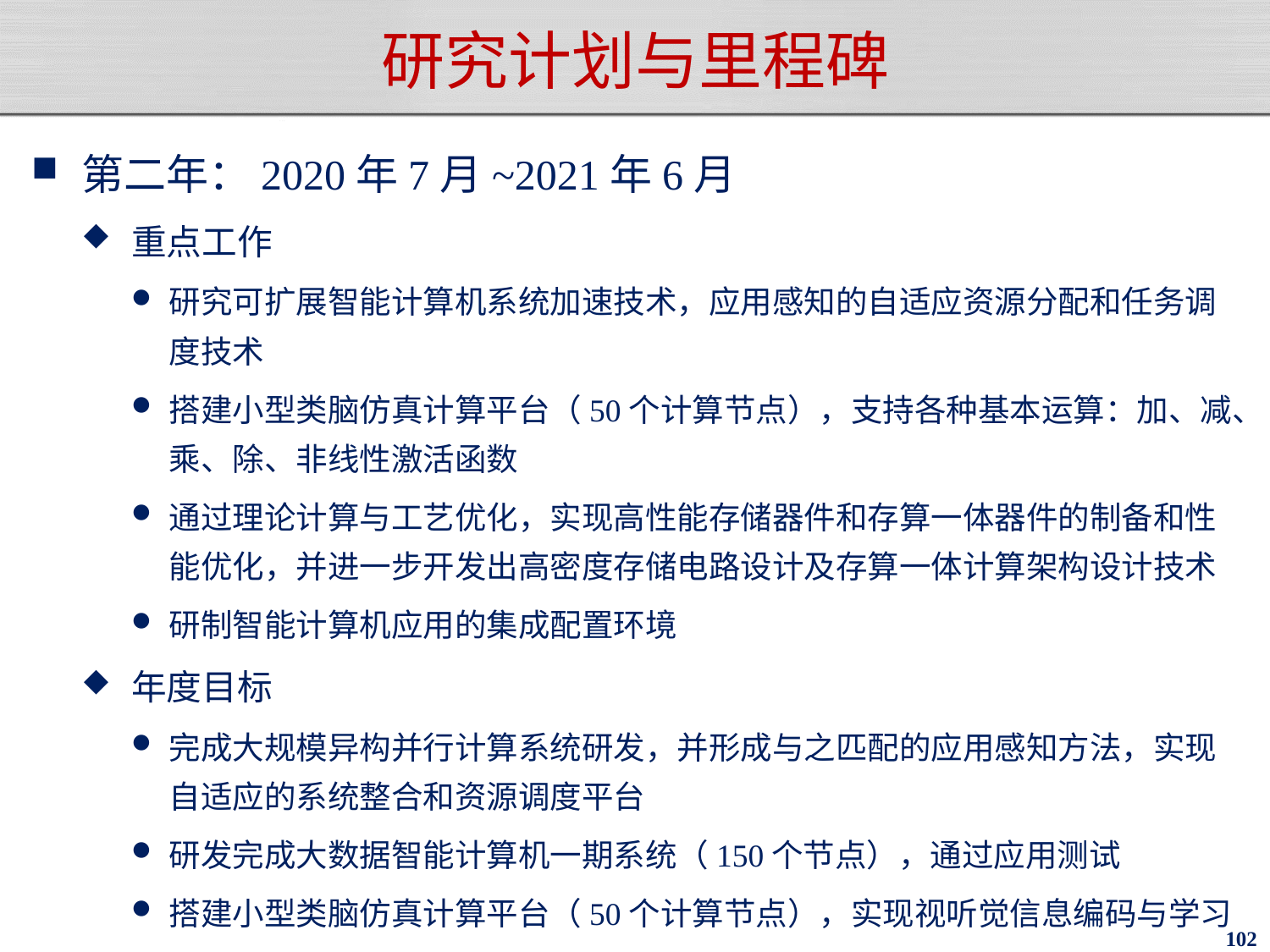

# 研究计划与里程碑
第二年：2020年7月~2021年6月
重点工作
研究可扩展智能计算机系统加速技术，应用感知的自适应资源分配和任务调度技术
搭建小型类脑仿真计算平台（50个计算节点），支持各种基本运算：加、减、乘、除、非线性激活函数
通过理论计算与工艺优化，实现高性能存储器件和存算一体器件的制备和性能优化，并进一步开发出高密度存储电路设计及存算一体计算架构设计技术
研制智能计算机应用的集成配置环境
年度目标
完成大规模异构并行计算系统研发，并形成与之匹配的应用感知方法，实现自适应的系统整合和资源调度平台
研发完成大数据智能计算机一期系统（150个节点），通过应用测试
搭建小型类脑仿真计算平台（50个计算节点），实现视听觉信息编码与学习

102